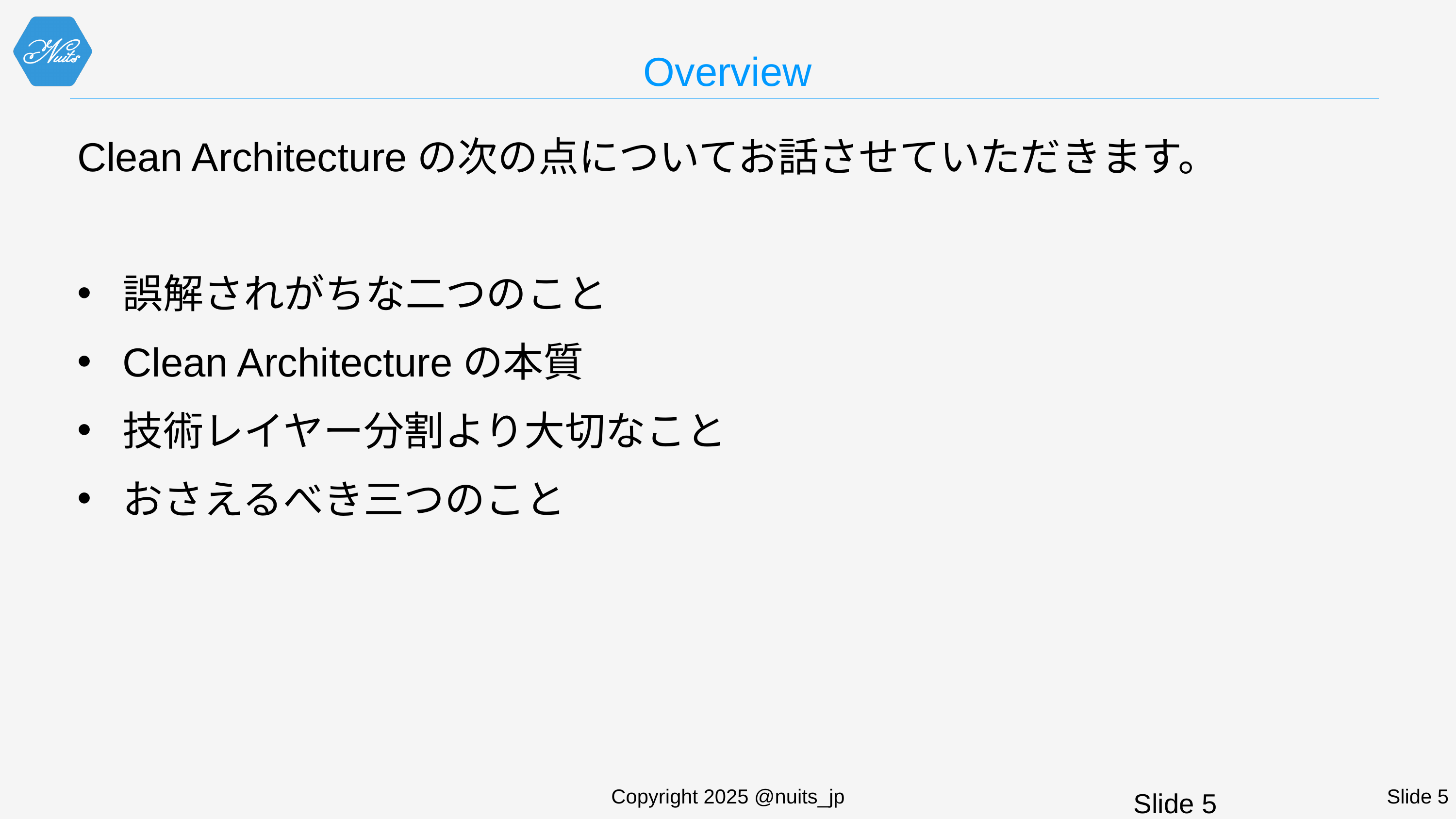

# Overview
Clean Architectureの次の点についてお話させていただきます。

誤解されがちな二つのこと
Clean Architectureの本質
技術レイヤー分割より大切なこと
おさえるべき三つのこと
Slide 5